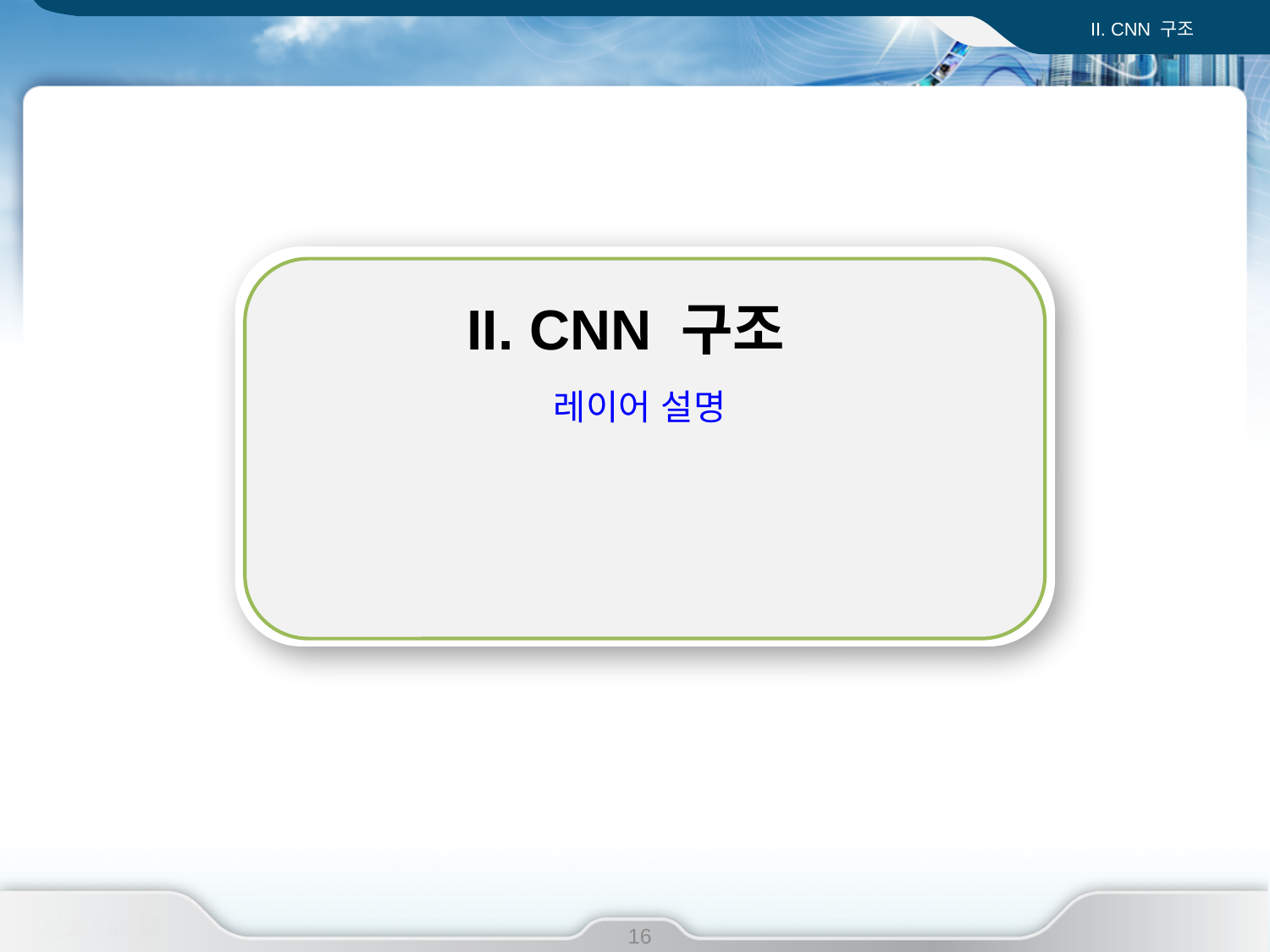

II. CNN 구조

II. CNN 구조
레이어 설명
I. 사업 개요
16